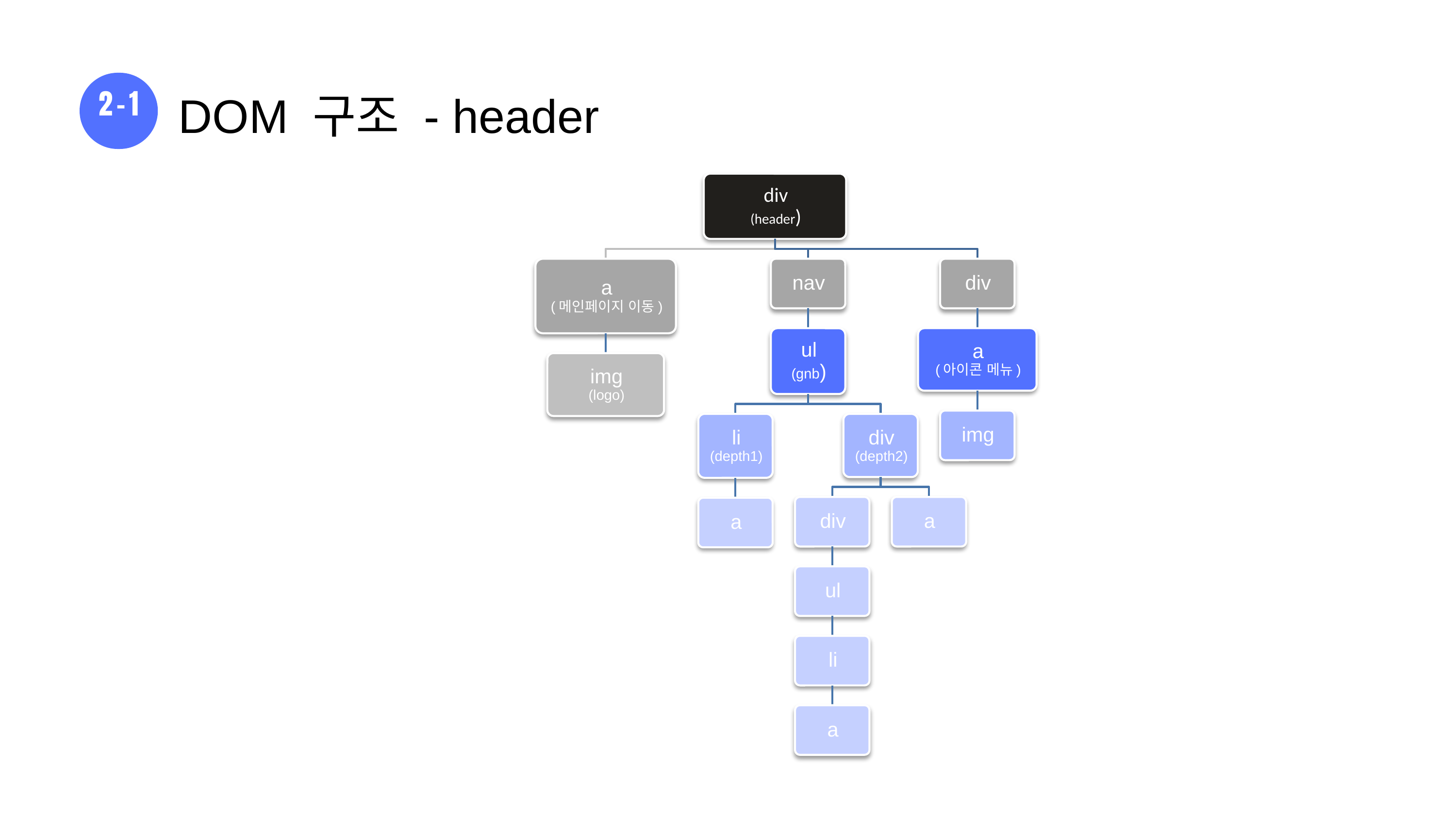

2-1
DOM 구조 - header
div
(header)
a
(메인페이지 이동)
img
(logo)
nav
ul
(gnb)
li
(depth1)
a
div
(depth2)
div
ul
li
a
a
div
a
(아이콘 메뉴)
img